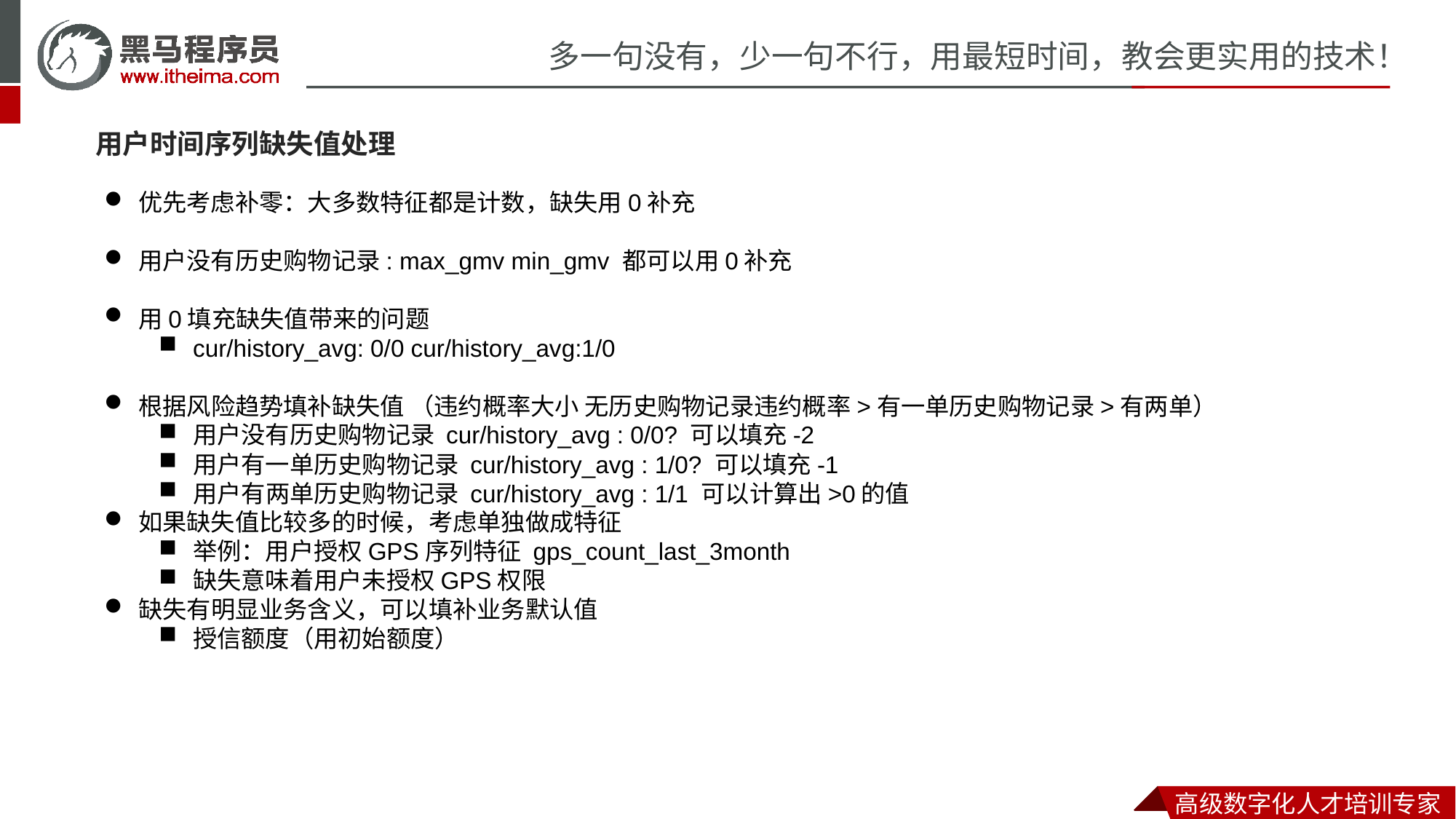

用户时间序列缺失值处理
优先考虑补零：大多数特征都是计数，缺失用0补充

用户没有历史购物记录: max_gmv min_gmv 都可以用0补充

用0填充缺失值带来的问题
cur/history_avg: 0/0 cur/history_avg:1/0

根据风险趋势填补缺失值 （违约概率大小 无历史购物记录违约概率>有一单历史购物记录>有两单）
用户没有历史购物记录 cur/history_avg : 0/0? 可以填充-2
用户有一单历史购物记录 cur/history_avg : 1/0? 可以填充-1
用户有两单历史购物记录 cur/history_avg : 1/1 可以计算出>0的值
如果缺失值比较多的时候，考虑单独做成特征
举例：用户授权GPS序列特征 gps_count_last_3month
缺失意味着用户未授权GPS权限
缺失有明显业务含义，可以填补业务默认值
授信额度（用初始额度）